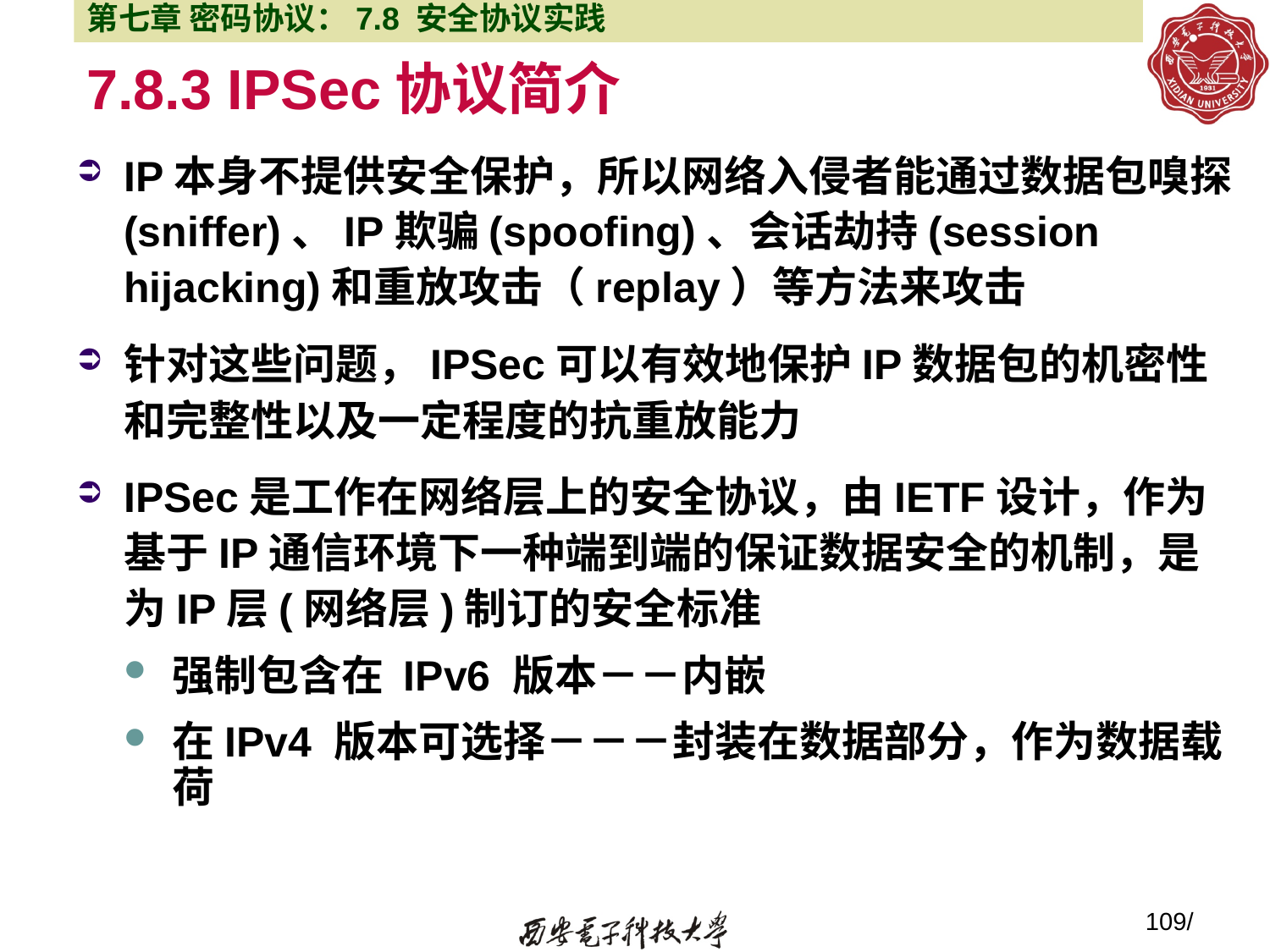

第七章 密码协议：7.8 安全协议实践
# 7.8.3 IPSec协议简介
IP本身不提供安全保护，所以网络入侵者能通过数据包嗅探(sniffer)、IP欺骗(spoofing)、会话劫持(session hijacking)和重放攻击（replay）等方法来攻击
针对这些问题，IPSec可以有效地保护IP数据包的机密性和完整性以及一定程度的抗重放能力
IPSec是工作在网络层上的安全协议，由IETF设计，作为基于IP通信环境下一种端到端的保证数据安全的机制，是为IP层(网络层)制订的安全标准
强制包含在 IPv6 版本－－内嵌
在IPv4 版本可选择－－－封装在数据部分，作为数据载荷

109/